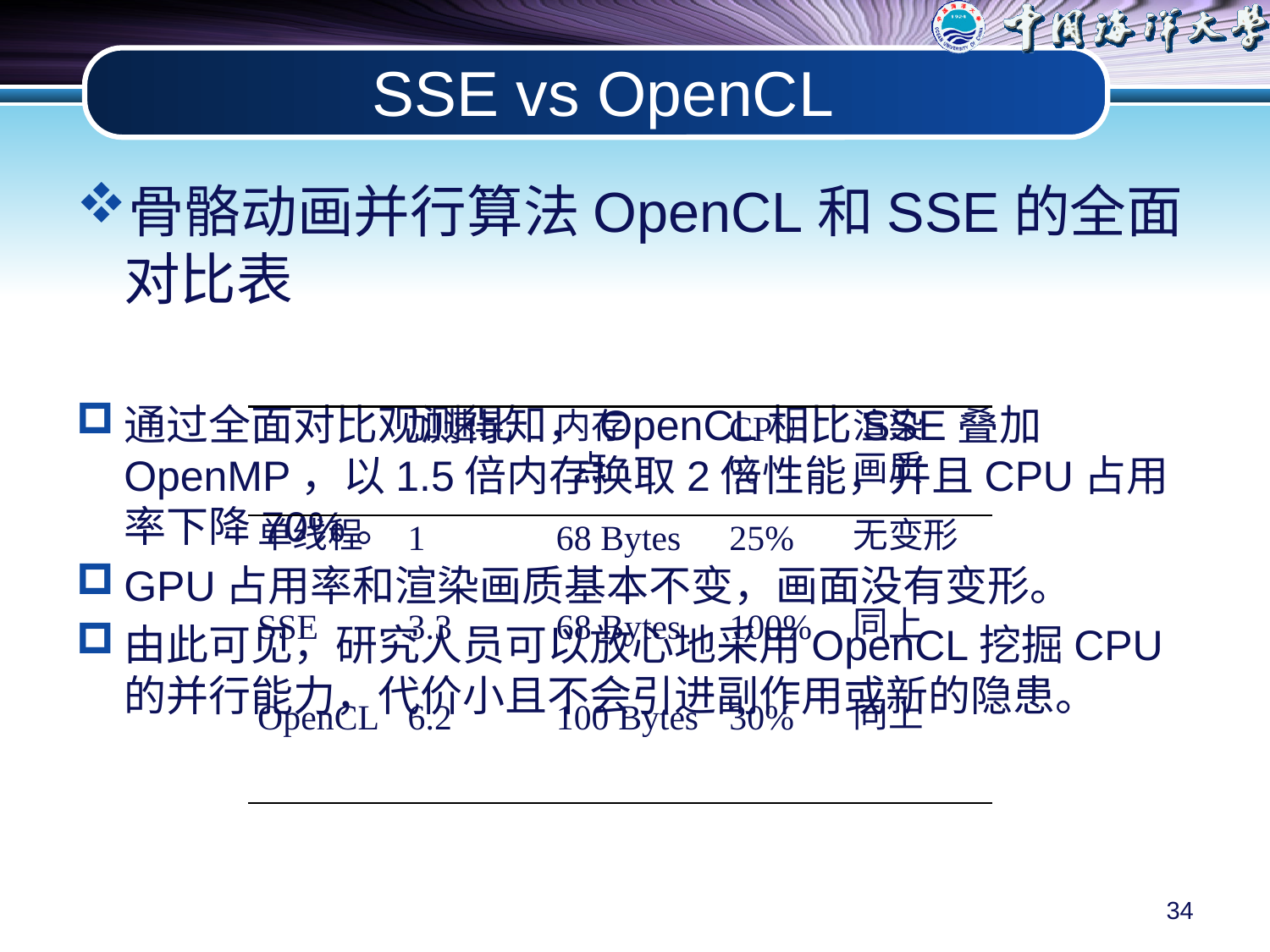

# SSE vs OpenCL
骨骼动画并行算法OpenCL和SSE的全面对比表

通过全面对比观测得知，OpenCL相比SSE叠加OpenMP，以1.5倍内存换取2倍性能，并且CPU占用率下降70%。
GPU占用率和渲染画质基本不变，画面没有变形。
由此可见，研究人员可以放心地采用OpenCL挖掘CPU的并行能力，代价小且不会引进副作用或新的隐患。
|  | 加速比 | 内存 /点 | CPU % | 渲染 画质 |
| --- | --- | --- | --- | --- |
| 单线程 | 1 | 68 Bytes | 25% | 无变形 |
| SSE | 3.3 | 68 Bytes | 100% | 同上 |
| OpenCL | 6.2 | 100 Bytes | 30% | 同上 |
34